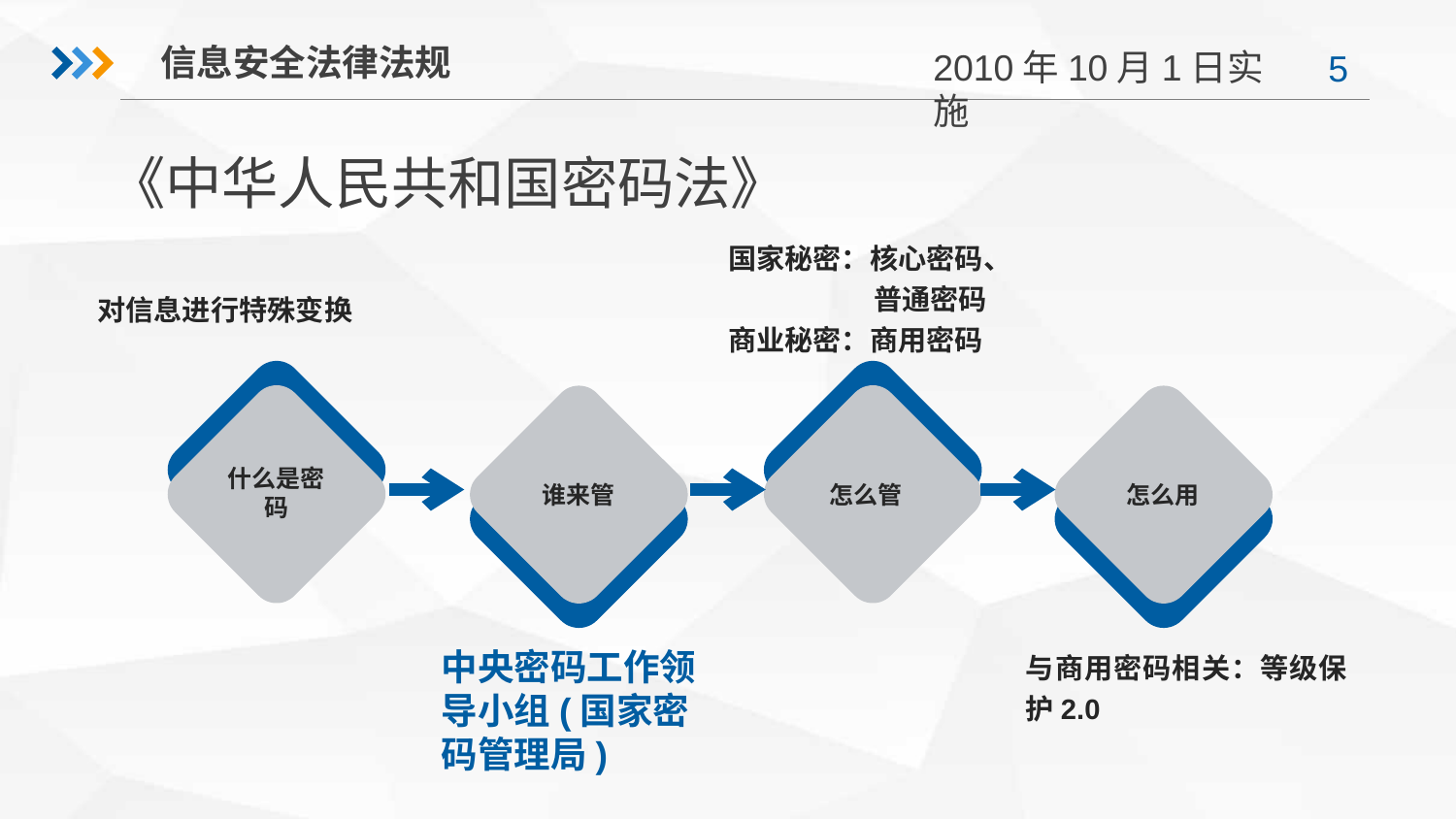

信息安全法律法规
2010年10月1日实施
《中华人民共和国密码法》
国家秘密：核心密码、    	普通密码商业秘密：商用密码
对信息进行特殊变换

什么是密码
谁来管
怎么管
怎么用
与商用密码相关：等级保护2.0
中央密码工作领导小组(国家密码管理局)